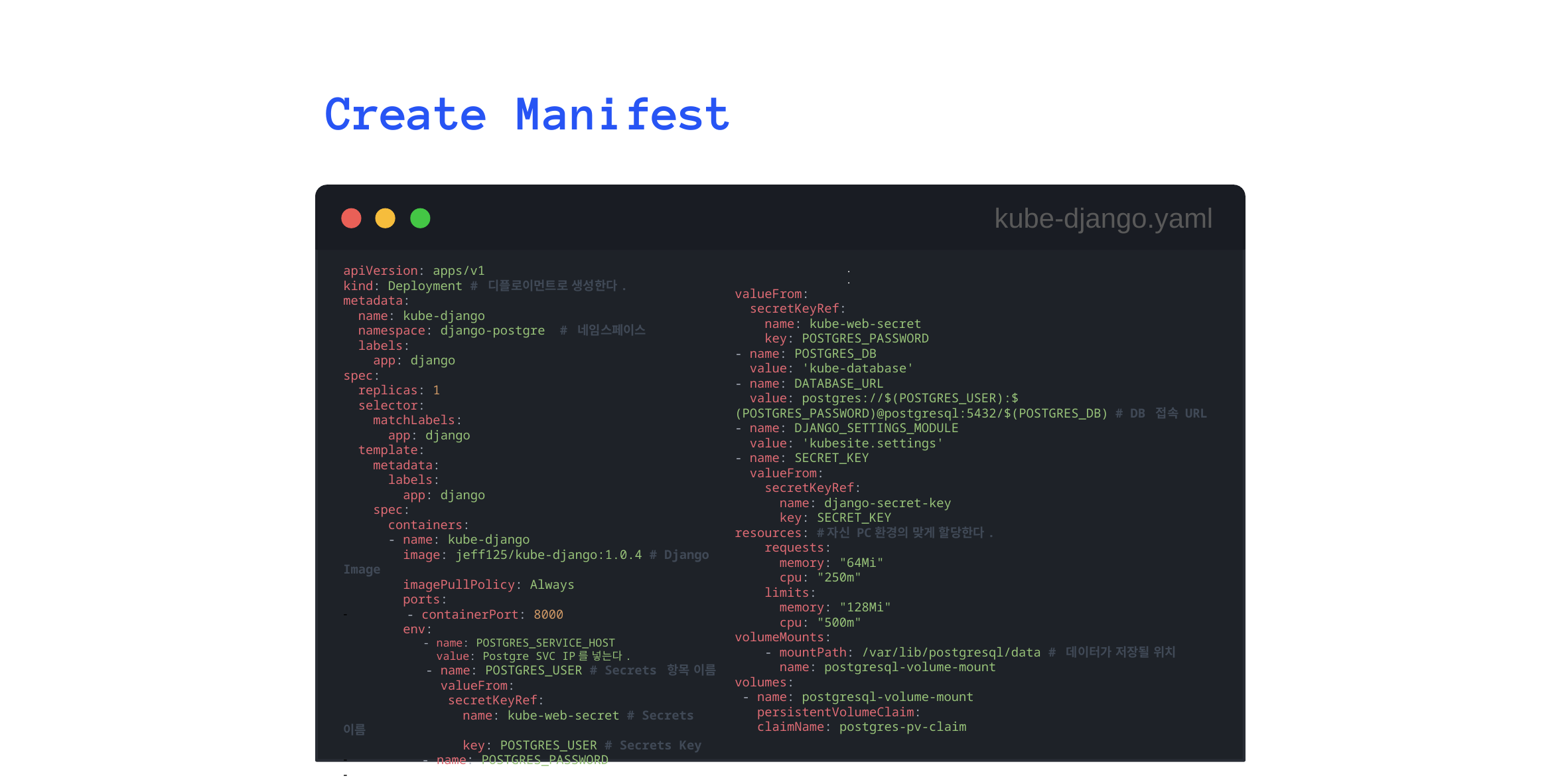

Create Manifest

kube-django.yaml
apiVersion: apps/v1
kind: Deployment # 디플로이먼트로 생성한다.
metadata:
  name: kube-django
  namespace: django-postgre  # 네임스페이스
  labels:
    app: django
spec:
  replicas: 1
  selector:
    matchLabels:
      app: django
  template:
    metadata:
      labels:
        app: django
    spec:
      containers:
      - name: kube-django
        image: jeff125/kube-django:1.0.4 # Django Image
        imagePullPolicy: Always
        ports:
      - containerPort: 8000
        env:
            - name: POSTGRES_SERVICE_HOST
              value: Postgre SVC IP를 넣는다.
           - name: POSTGRES_USER # Secrets 항목 이름
             valueFrom:
              secretKeyRef:
                name: kube-web-secret # Secrets 이름
                key: POSTGRES_USER # Secrets Key
        - name: POSTGRES_PASSWORD
     	     .
       	      .

 	  .
  	  .
valueFrom:
  secretKeyRef:
    name: kube-web-secret
    key: POSTGRES_PASSWORD
- name: POSTGRES_DB
  value: 'kube-database'
- name: DATABASE_URL
  value: postgres://$(POSTGRES_USER):$(POSTGRES_PASSWORD)@postgresql:5432/$(POSTGRES_DB) # DB 접속 URL
- name: DJANGO_SETTINGS_MODULE
  value: 'kubesite.settings'
- name: SECRET_KEY
  valueFrom:
    secretKeyRef:
      name: django-secret-key
      key: SECRET_KEY
resources: #자신 PC환경의 맞게 할당한다.
    requests:
      memory: "64Mi"
      cpu: "250m"
    limits:
      memory: "128Mi"
      cpu: "500m"
volumeMounts:
    - mountPath: /var/lib/postgresql/data # 데이터가 저장될 위치
      name: postgresql-volume-mount
volumes:
 - name: postgresql-volume-mount
   persistentVolumeClaim:
   claimName: postgres-pv-claim